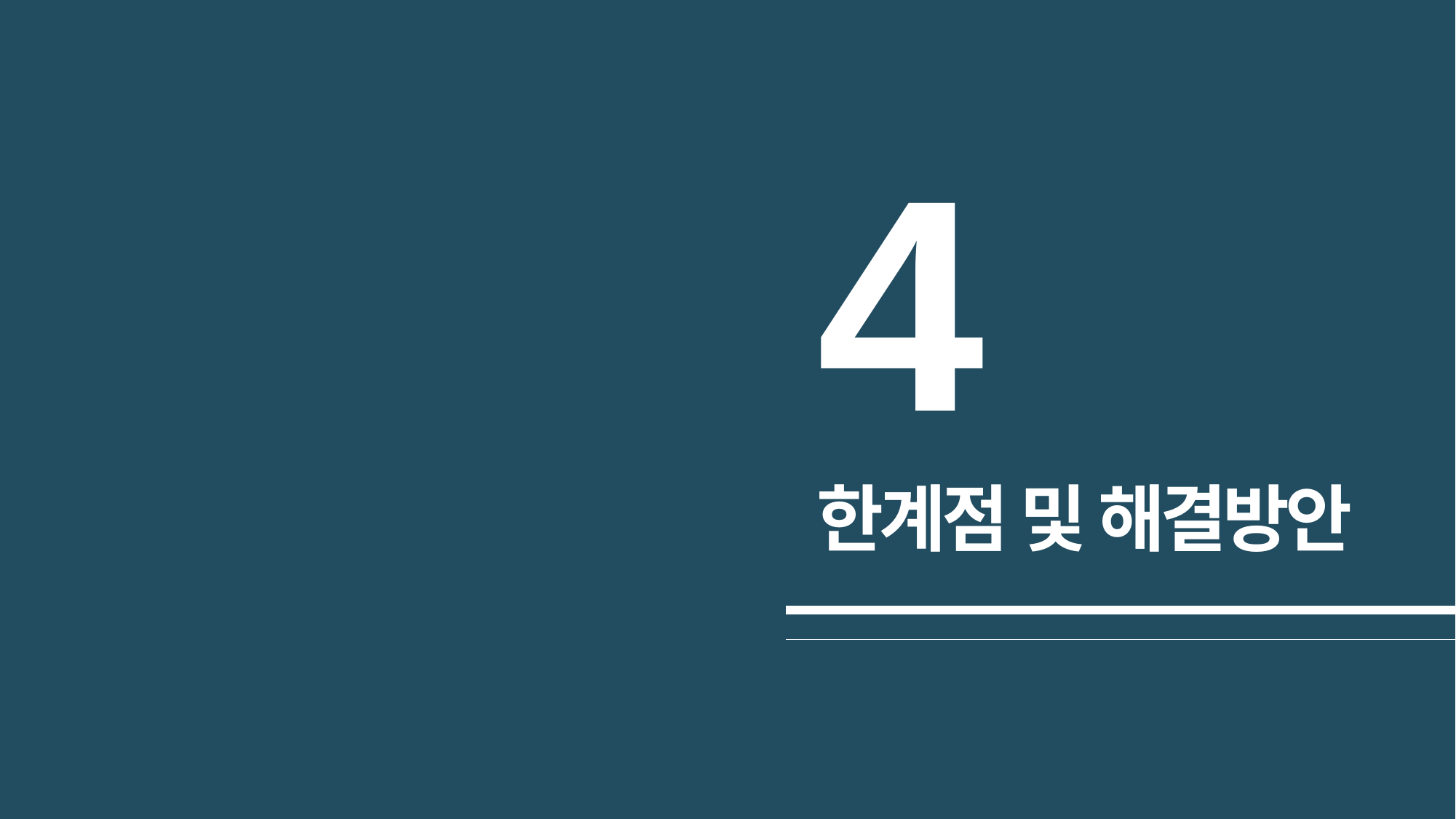

4
한계점 및 해결방안
|  |
| --- |